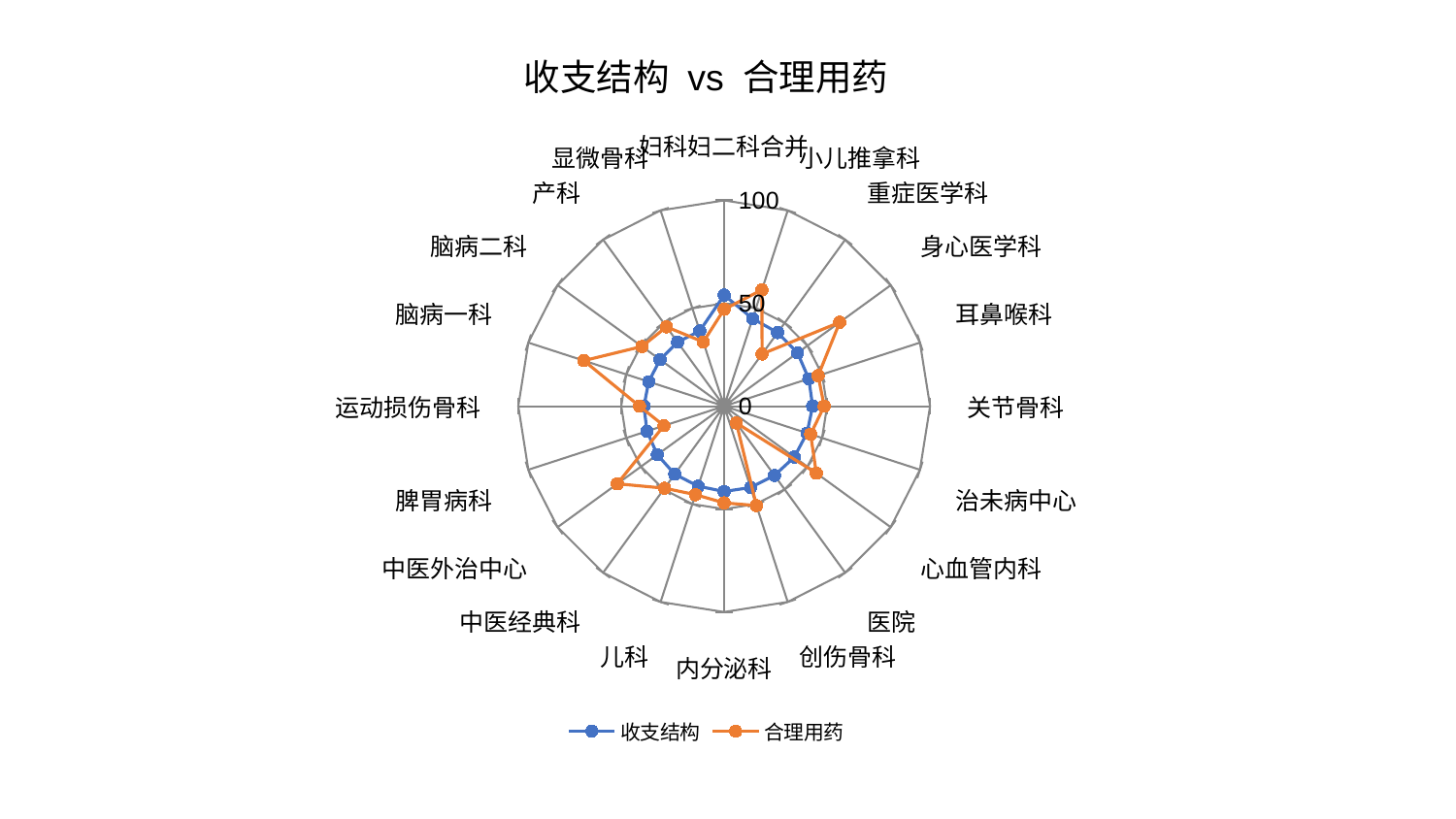

### Chart: 收支结构 vs 合理用药

| Category | 收支结构 | 合理用药 |
|---|---|---|
| 妇科妇二科合并 | 53.965259500618735 | 47.058187706057055 |
| 小儿推拿科 | 44.73159018855914 | 59.461087102179874 |
| 重症医学科 | 44.193578362026415 | 31.3512746679473 |
| 身心医学科 | 44.08092399198063 | 69.38008997161117 |
| 耳鼻喉科 | 43.2307289327736 | 48.01907149556287 |
| 关节骨科 | 42.98663451443033 | 48.593237452235485 |
| 治未病中心 | 42.305241423049345 | 44.155243838329035 |
| 心血管内科 | 42.10856699874219 | 55.36502999607457 |
| 医院 | 41.59504062083707 | 10.11314173069891 |
| 创伤骨科 | 41.549373416805224 | 50.76733119561466 |
| 内分泌科 | 41.45495771172727 | 46.97380746413294 |
| 儿科 | 40.87439843020232 | 45.22135848118998 |
| 中医经典科 | 40.85031834790607 | 49.27537704233084 |
| 中医外治中心 | 40.14080837195274 | 64.14823576367147 |
| 脾胃病科 | 39.406028243418625 | 30.778545199318458 |
| 运动损伤骨科 | 38.978751553692746 | 41.13316181540863 |
| 脑病一科 | 38.54721010770098 | 71.6639024736335 |
| 脑病二科 | 38.51169149685639 | 49.37859257962012 |
| 产科 | 38.500405834900135 | 47.653488637562276 |
| 显微骨科 | 38.45092415999363 | 32.816729819911856 |
72